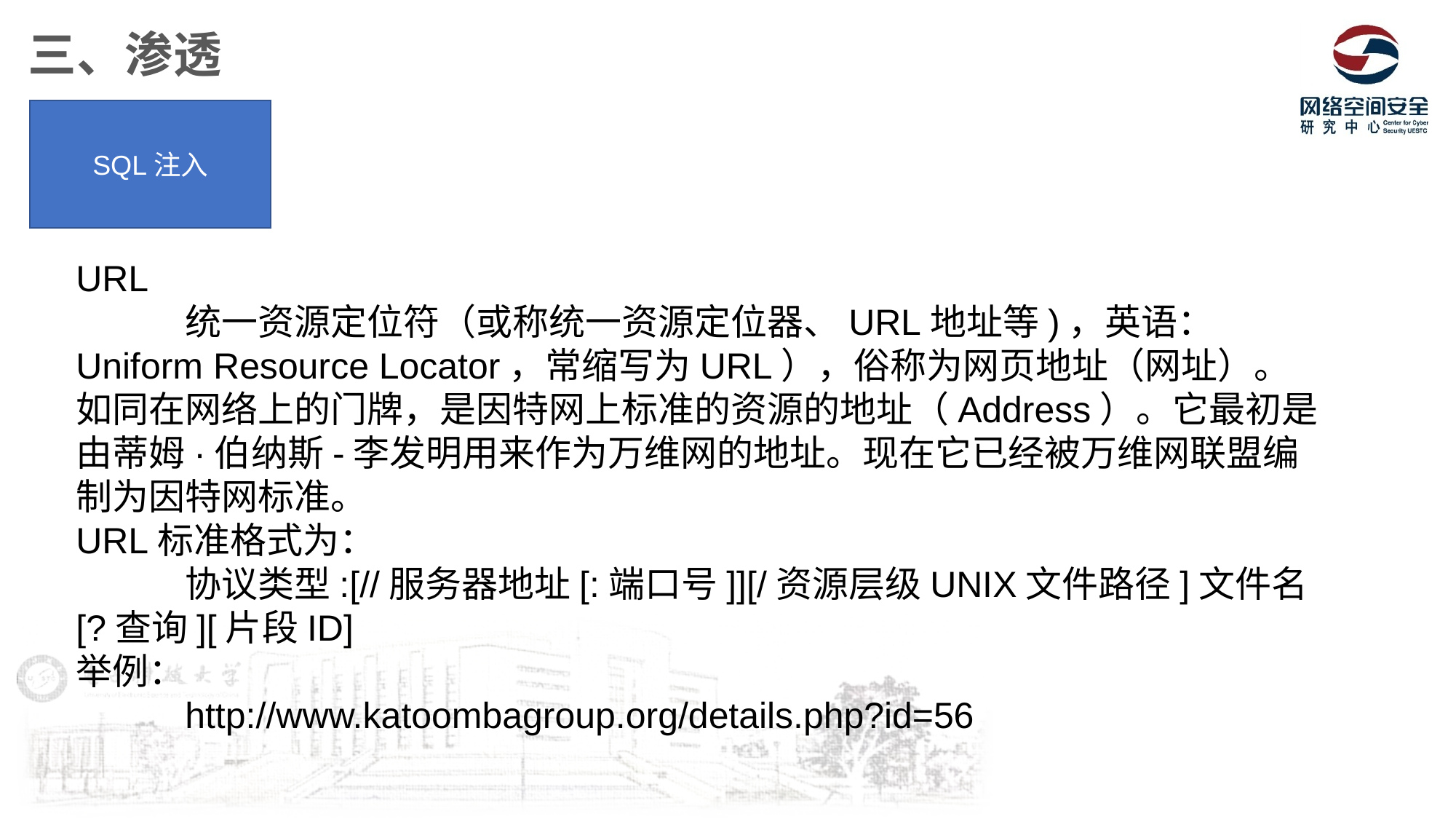

三、渗透
SQL注入
URL
	统一资源定位符（或称统一资源定位器、URL地址等)，英语：Uniform Resource Locator，常缩写为URL），俗称为网页地址（网址）。如同在网络上的门牌，是因特网上标准的资源的地址（Address）。它最初是由蒂姆·伯纳斯-李发明用来作为万维网的地址。现在它已经被万维网联盟编制为因特网标准。
URL标准格式为：
	协议类型:[//服务器地址[:端口号]][/资源层级UNIX文件路径]文件名[?查询][片段ID]
举例：
	http://www.katoombagroup.org/details.php?id=56